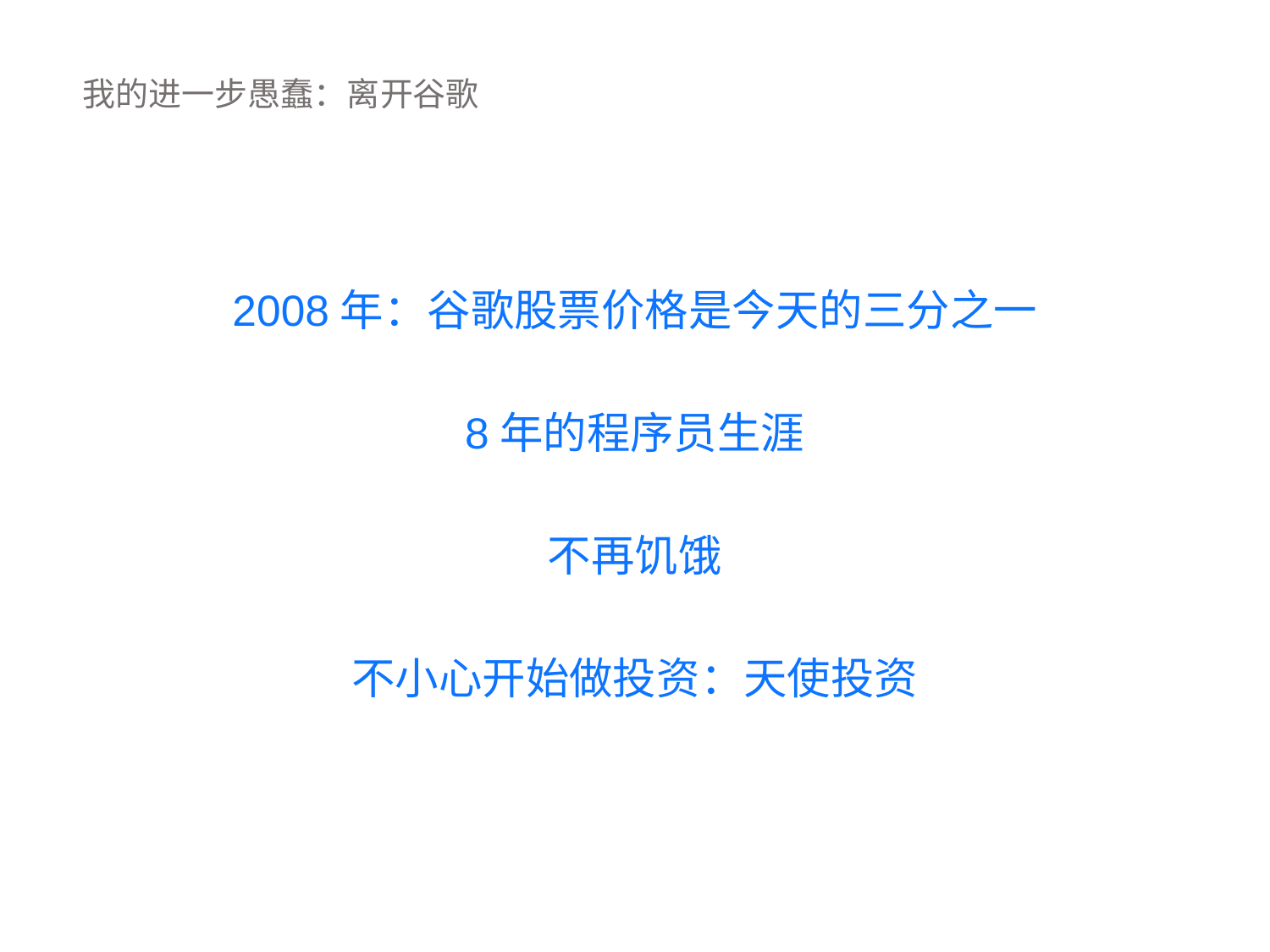

我的进一步愚蠢：离开谷歌
2008年：谷歌股票价格是今天的三分之一
8年的程序员生涯
不再饥饿
不小心开始做投资：天使投资